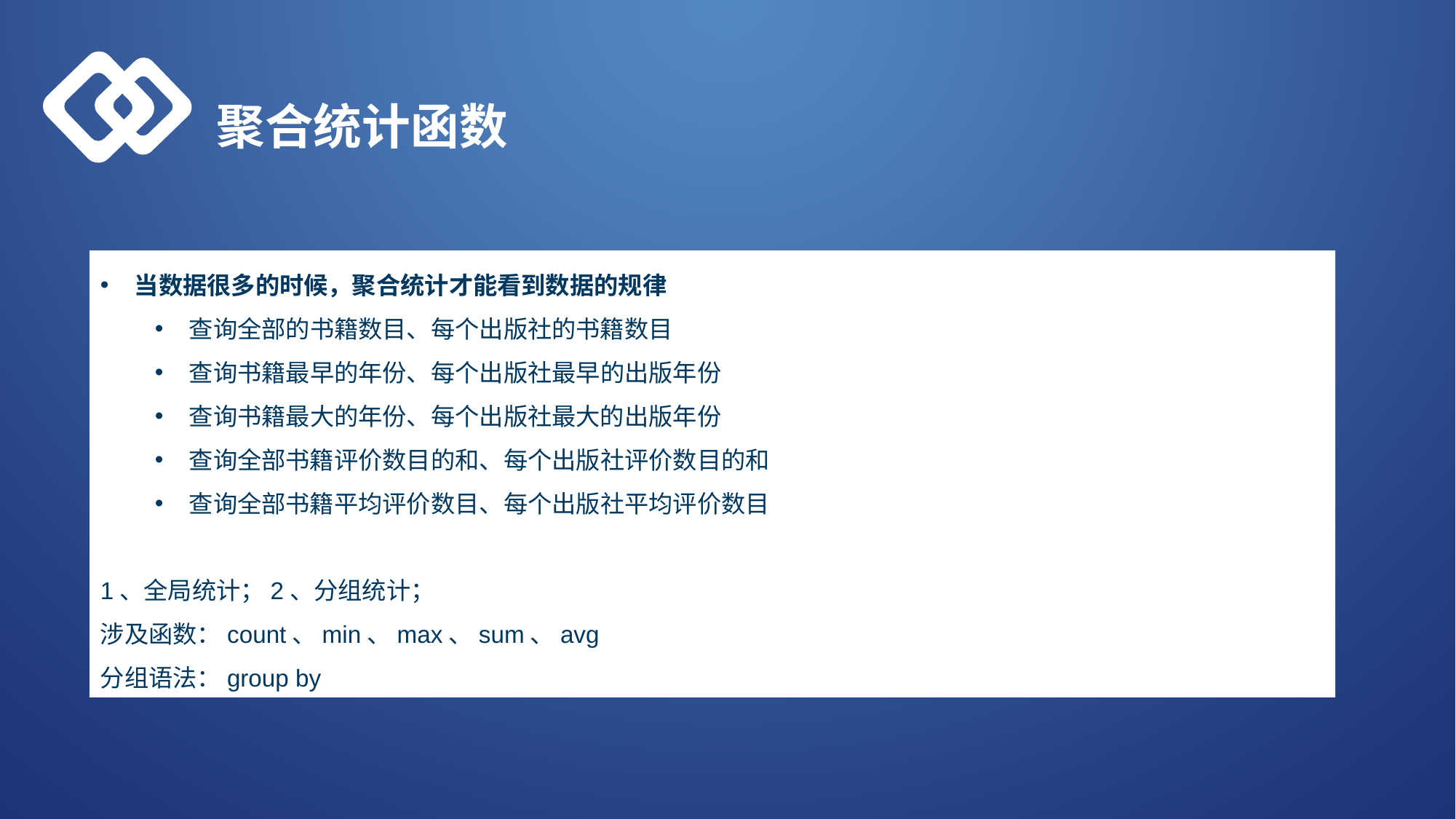

聚合统计函数

当数据很多的时候，聚合统计才能看到数据的规律
查询全部的书籍数目、每个出版社的书籍数目
查询书籍最早的年份、每个出版社最早的出版年份
查询书籍最大的年份、每个出版社最大的出版年份
查询全部书籍评价数目的和、每个出版社评价数目的和
查询全部书籍平均评价数目、每个出版社平均评价数目

1、全局统计；2、分组统计；
涉及函数：count、min、max、sum、avg
分组语法：group by